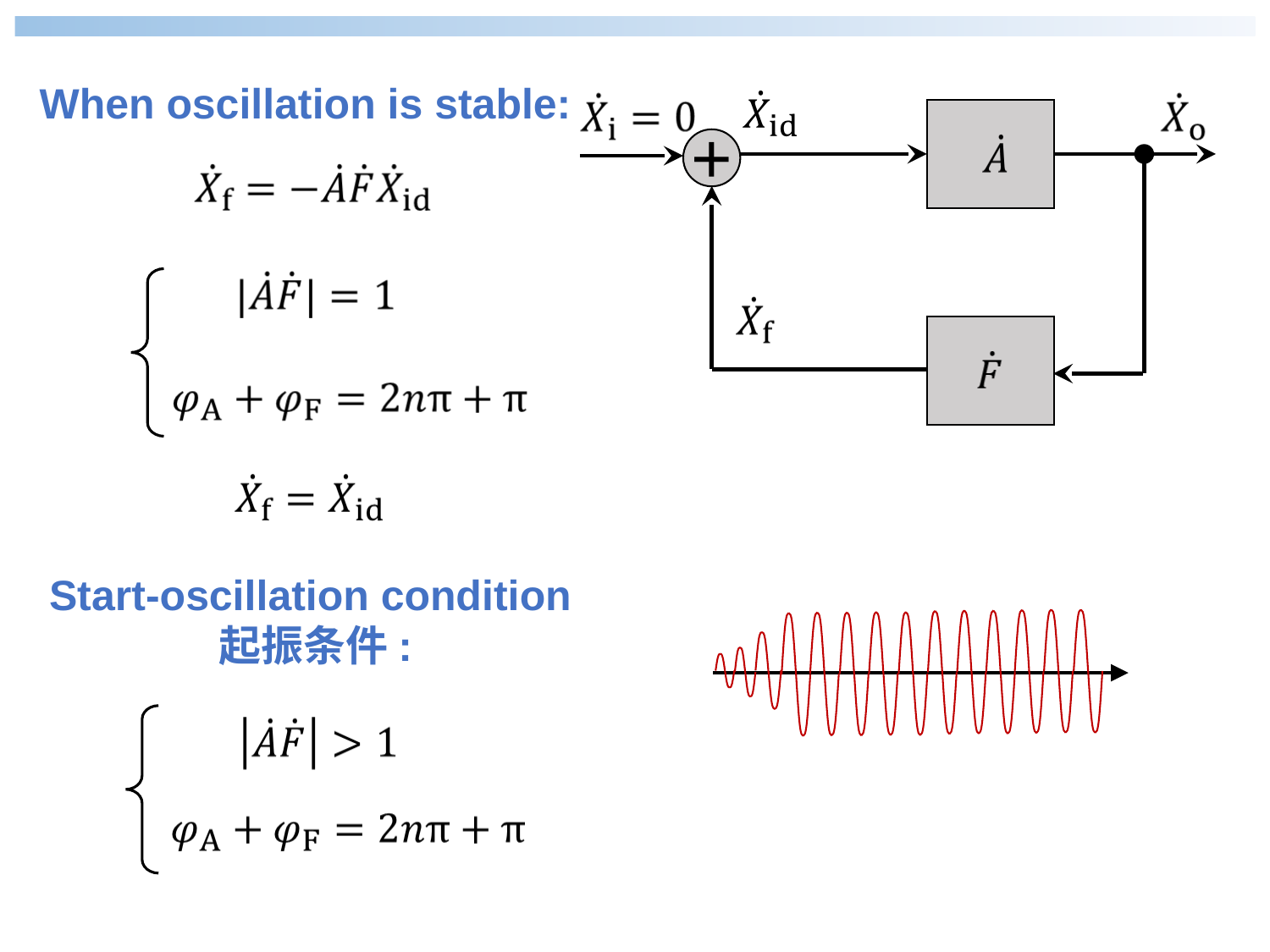

When oscillation is stable:

+

Start-oscillation condition起振条件: